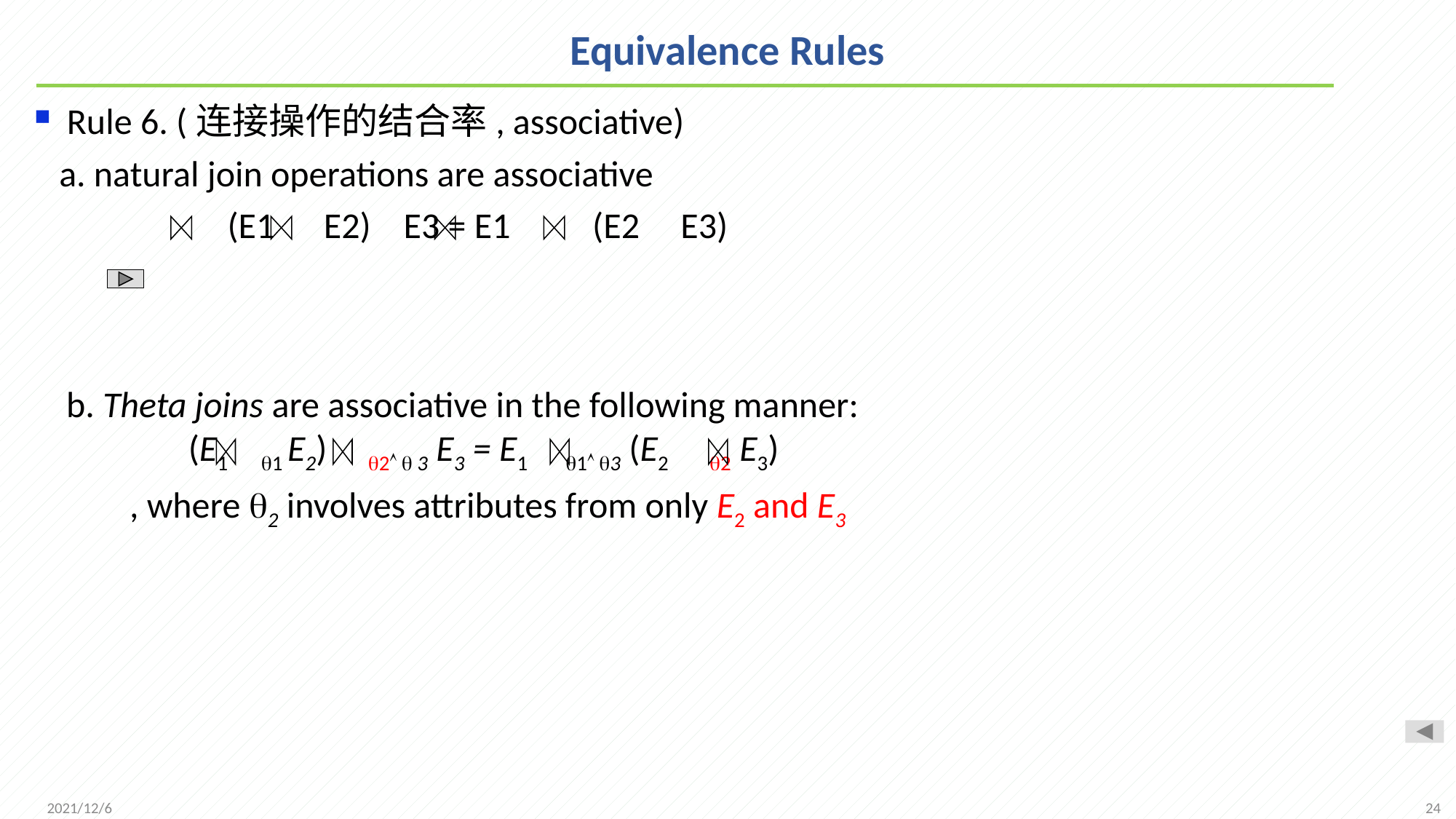

# Equivalence Rules
Rule 6. (连接操作的结合率, associative)
   a. natural join operations are associative
		      (E1      E2)    E3 = E1          (E2     E3)

   b. Theta joins are associative in the following manner:
	 (E1       θ1 E2)     θ2∧ θ 3 E3 = E1        θ1∧ θ3 (E2     θ2 E3)
          , where θ2 involves attributes from only E2 and E3

24
2021/12/6